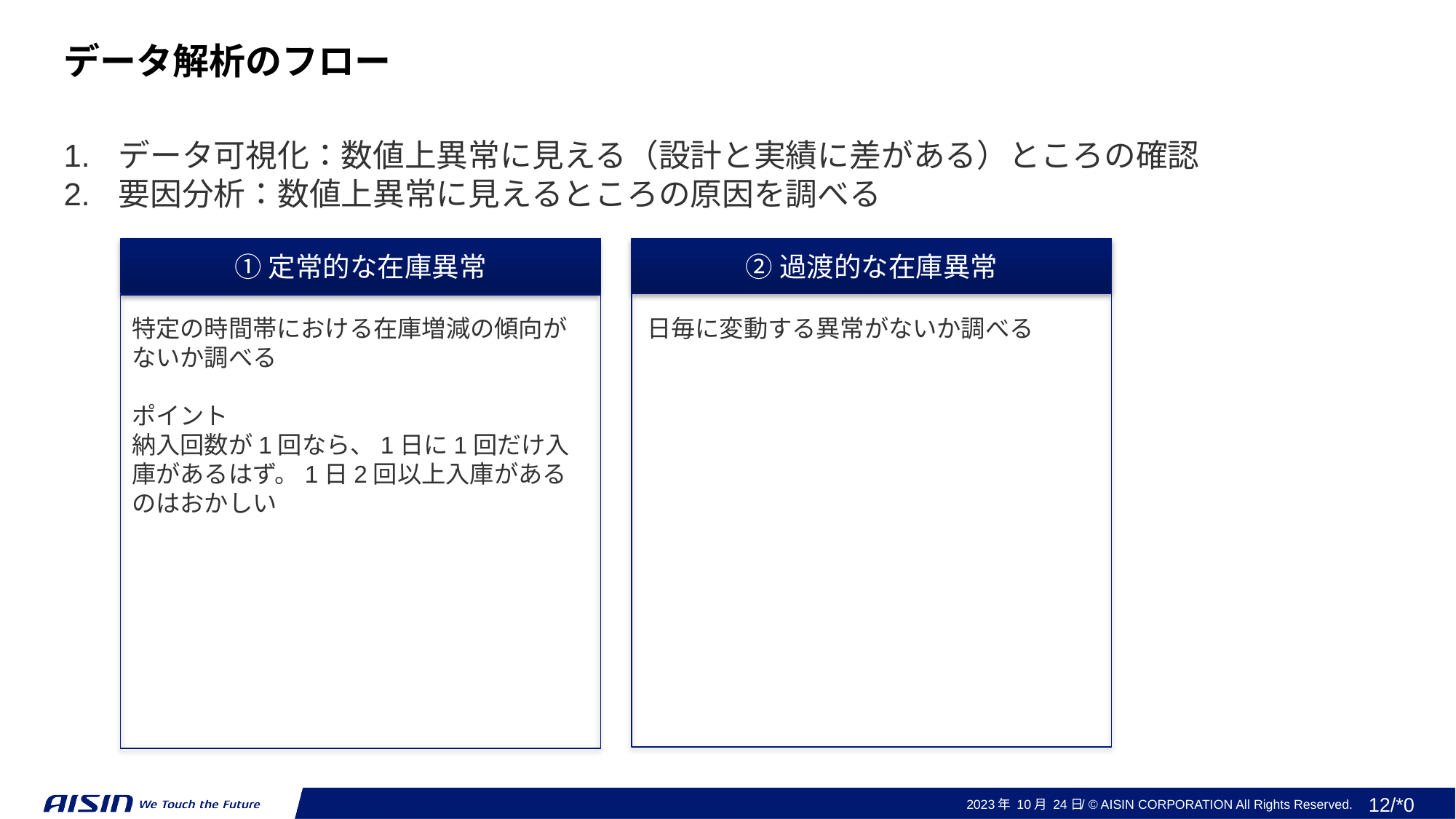

データ解析のフロー

データ可視化：数値上異常に見える（設計と実績に差がある）ところの確認
要因分析：数値上異常に見えるところの原因を調べる

②過渡的な在庫異常
①定常的な在庫異常

日毎に変動する異常がないか調べる
特定の時間帯における在庫増減の傾向がないか調べる

ポイント
納入回数が1回なら、1日に1回だけ入庫があるはず。1日2回以上入庫があるのはおかしい
2023年 10月 24日